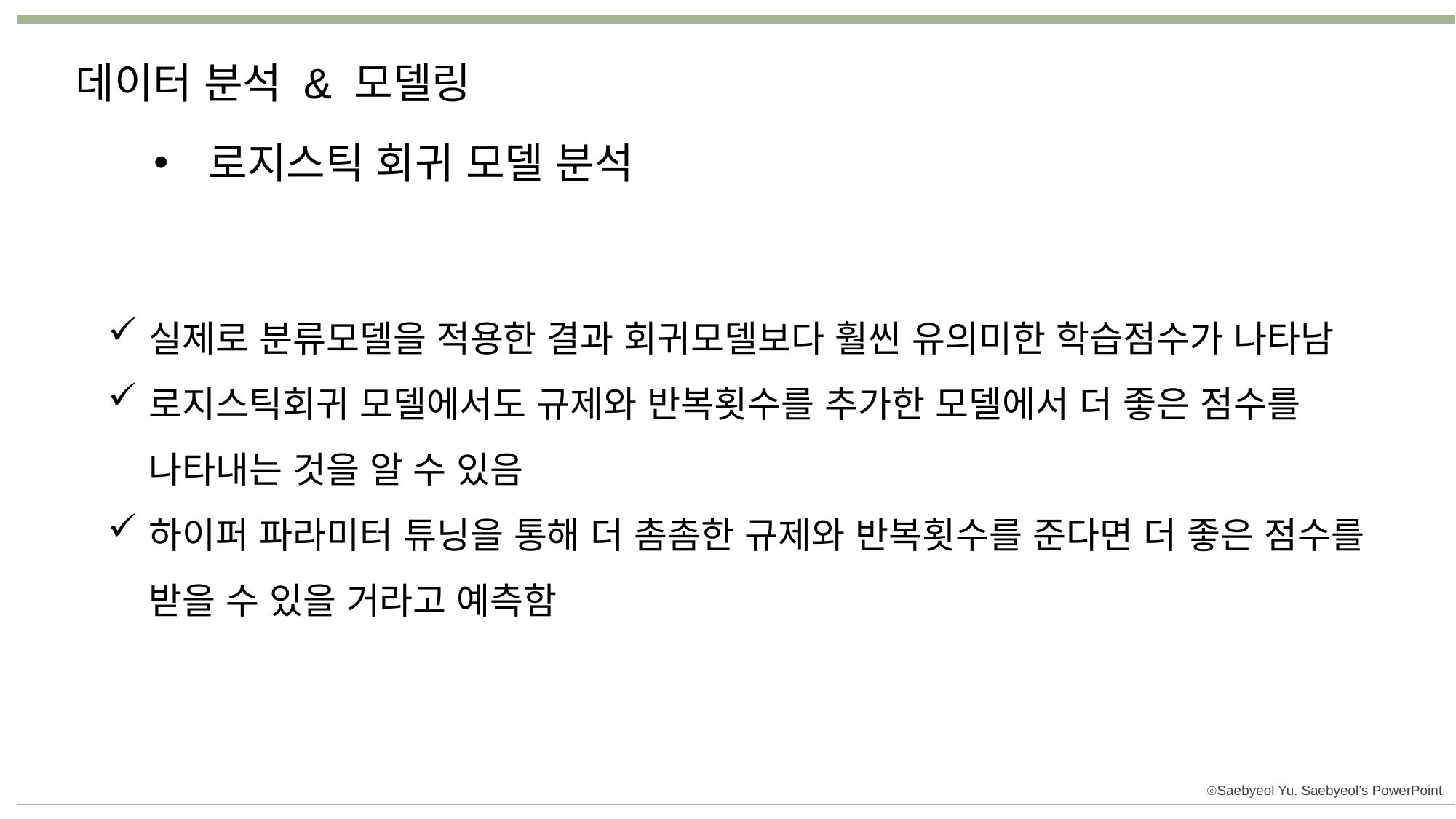

데이터 분석 & 모델링
로지스틱 회귀 모델 분석
실제로 분류모델을 적용한 결과 회귀모델보다 훨씬 유의미한 학습점수가 나타남
로지스틱회귀 모델에서도 규제와 반복횟수를 추가한 모델에서 더 좋은 점수를
나타내는 것을 알 수 있음
하이퍼 파라미터 튜닝을 통해 더 촘촘한 규제와 반복횟수를 준다면 더 좋은 점수를 받을 수 있을 거라고 예측함